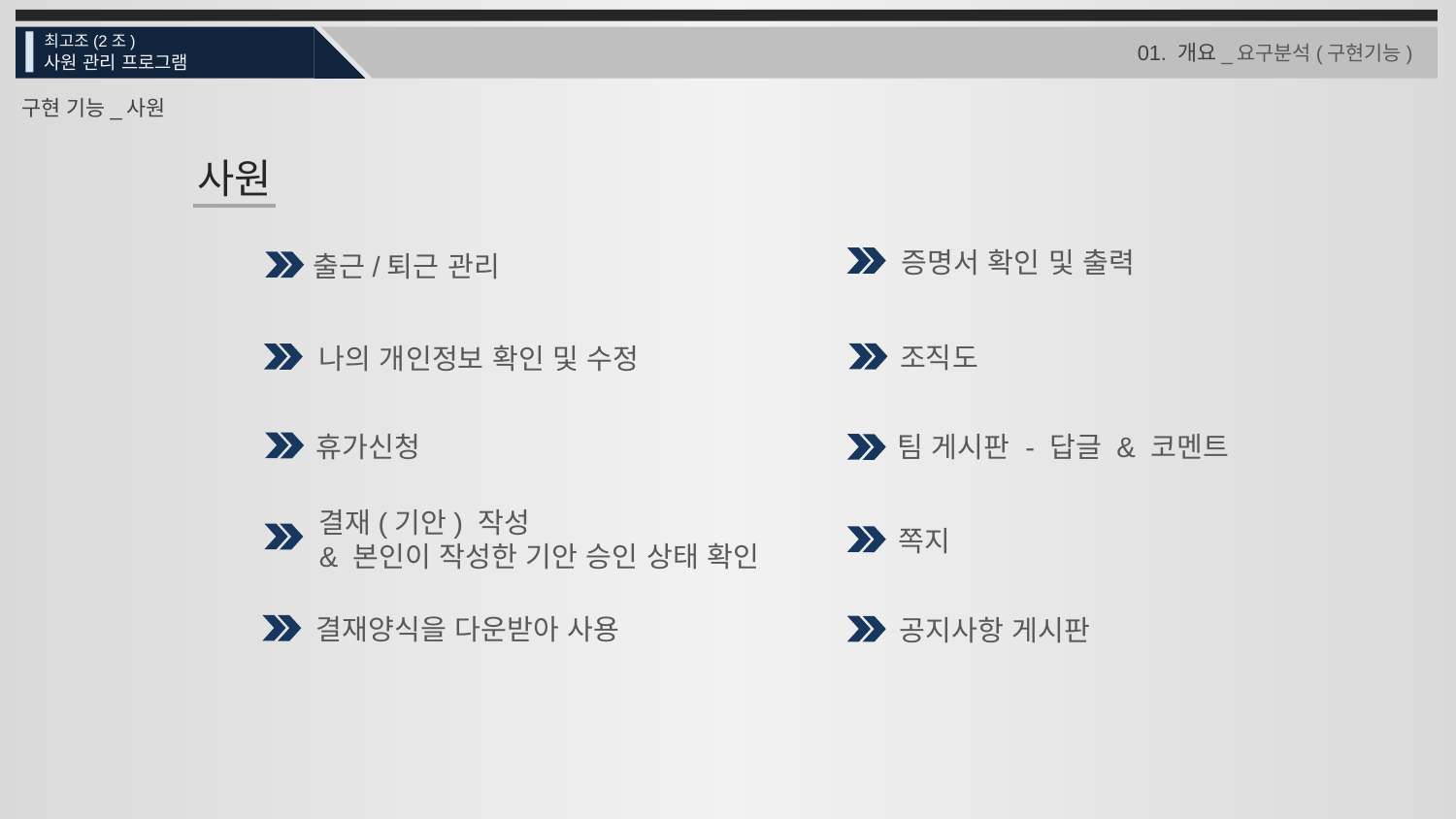

최고조(2조)

01. 개요_요구분석(구현기능)
사원 관리 프로그램
구현 기능_사원
사원
증명서 확인 및 출력
출근/퇴근 관리

조직도
나의 개인정보 확인 및 수정

휴가신청
팀 게시판 - 답글 & 코멘트

결재(기안) 작성
& 본인이 작성한 기안 승인 상태 확인
쪽지

결재양식을 다운받아 사용
공지사항 게시판